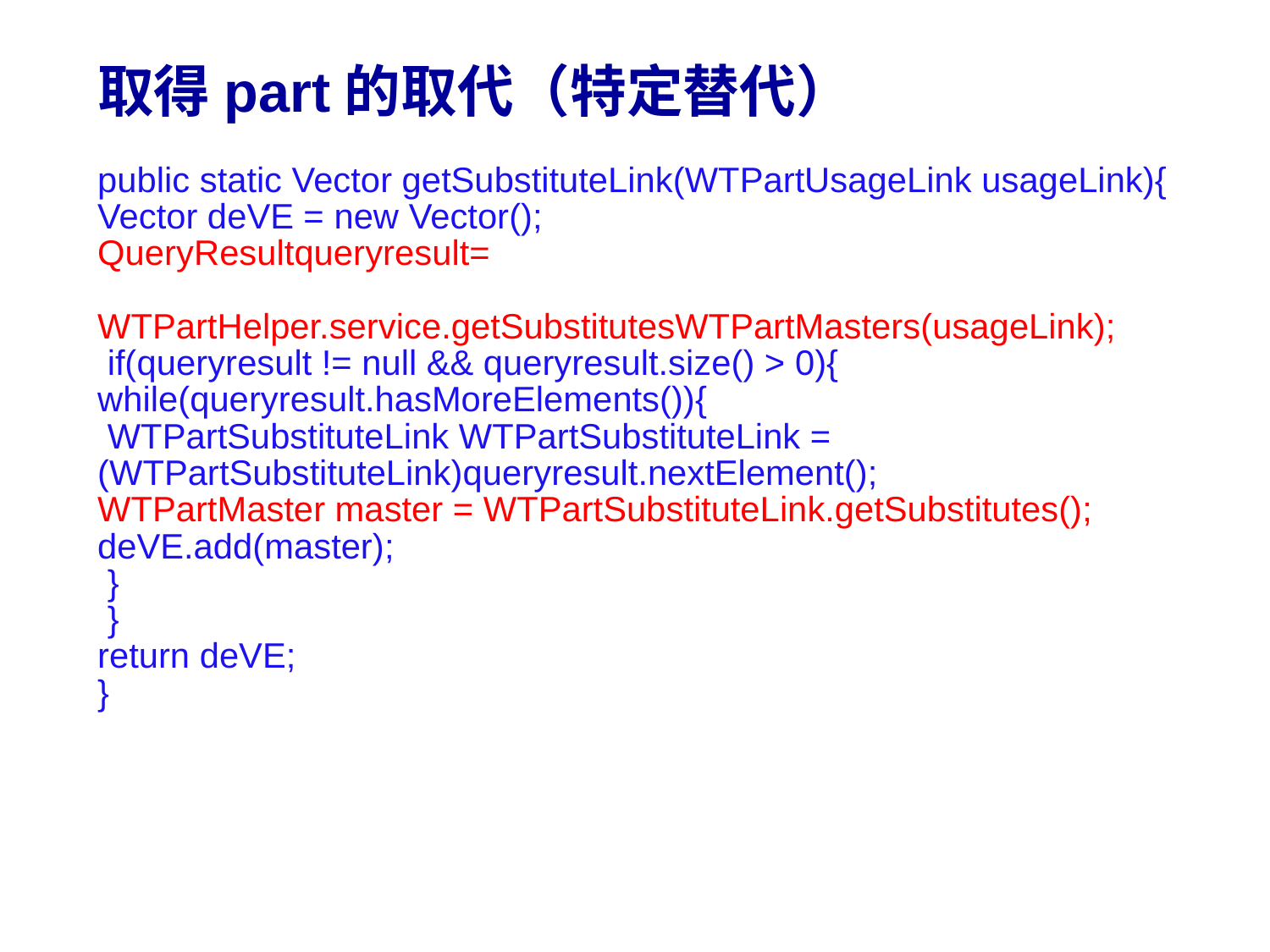

# 取得part的取代（特定替代）
public static Vector getSubstituteLink(WTPartUsageLink usageLink){
Vector deVE = new Vector();
QueryResultqueryresult=

WTPartHelper.service.getSubstitutesWTPartMasters(usageLink);
 if(queryresult != null && queryresult.size() > 0){
while(queryresult.hasMoreElements()){
 WTPartSubstituteLink WTPartSubstituteLink =
(WTPartSubstituteLink)queryresult.nextElement();
WTPartMaster master = WTPartSubstituteLink.getSubstitutes();
deVE.add(master);
 }
 }
return deVE;
}